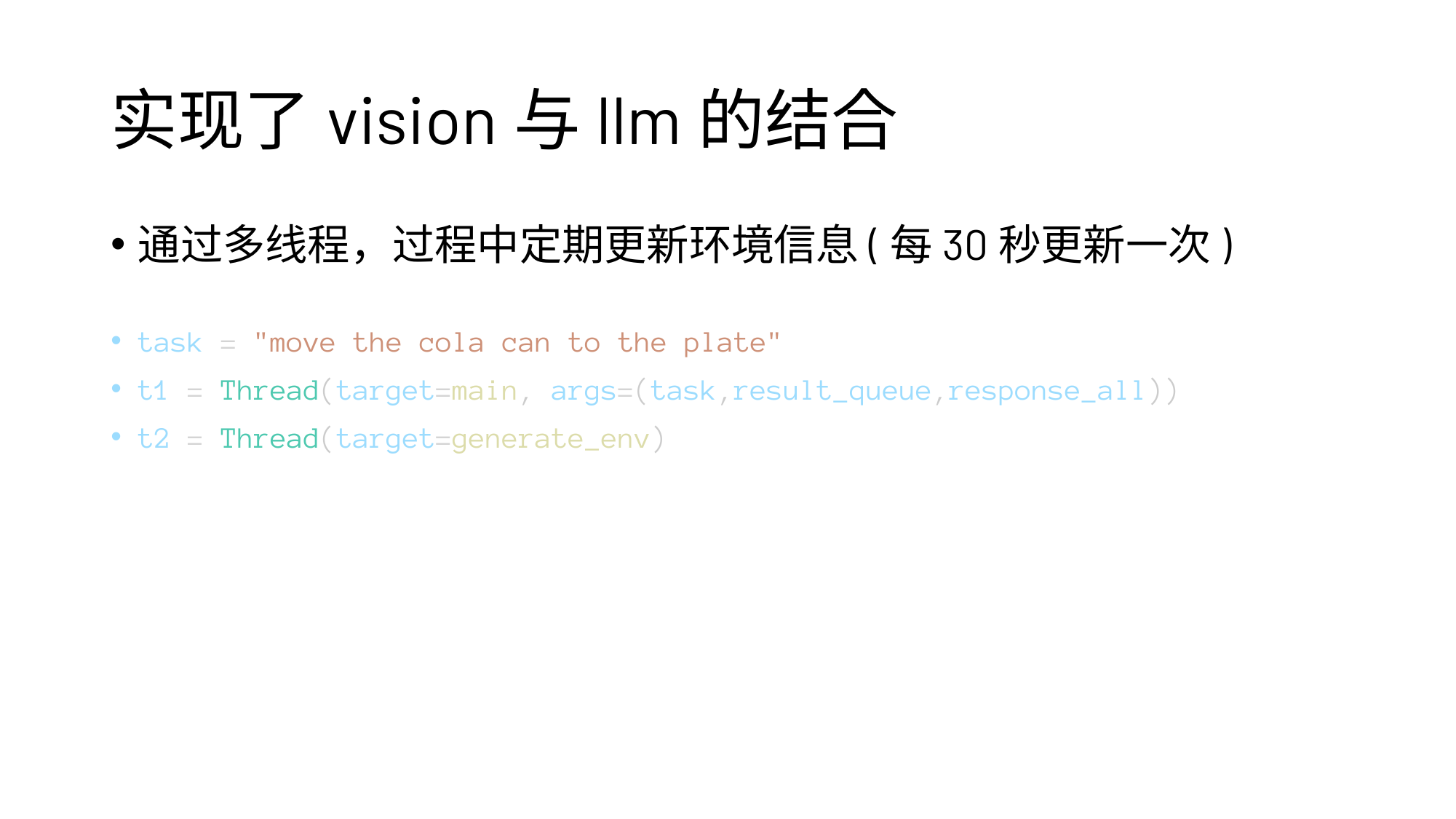

# 实现了vision与llm的结合
通过多线程，过程中定期更新环境信息(每30秒更新一次)

task = "move the cola can to the plate"
t1 = Thread(target=main, args=(task,result_queue,response_all))
t2 = Thread(target=generate_env)